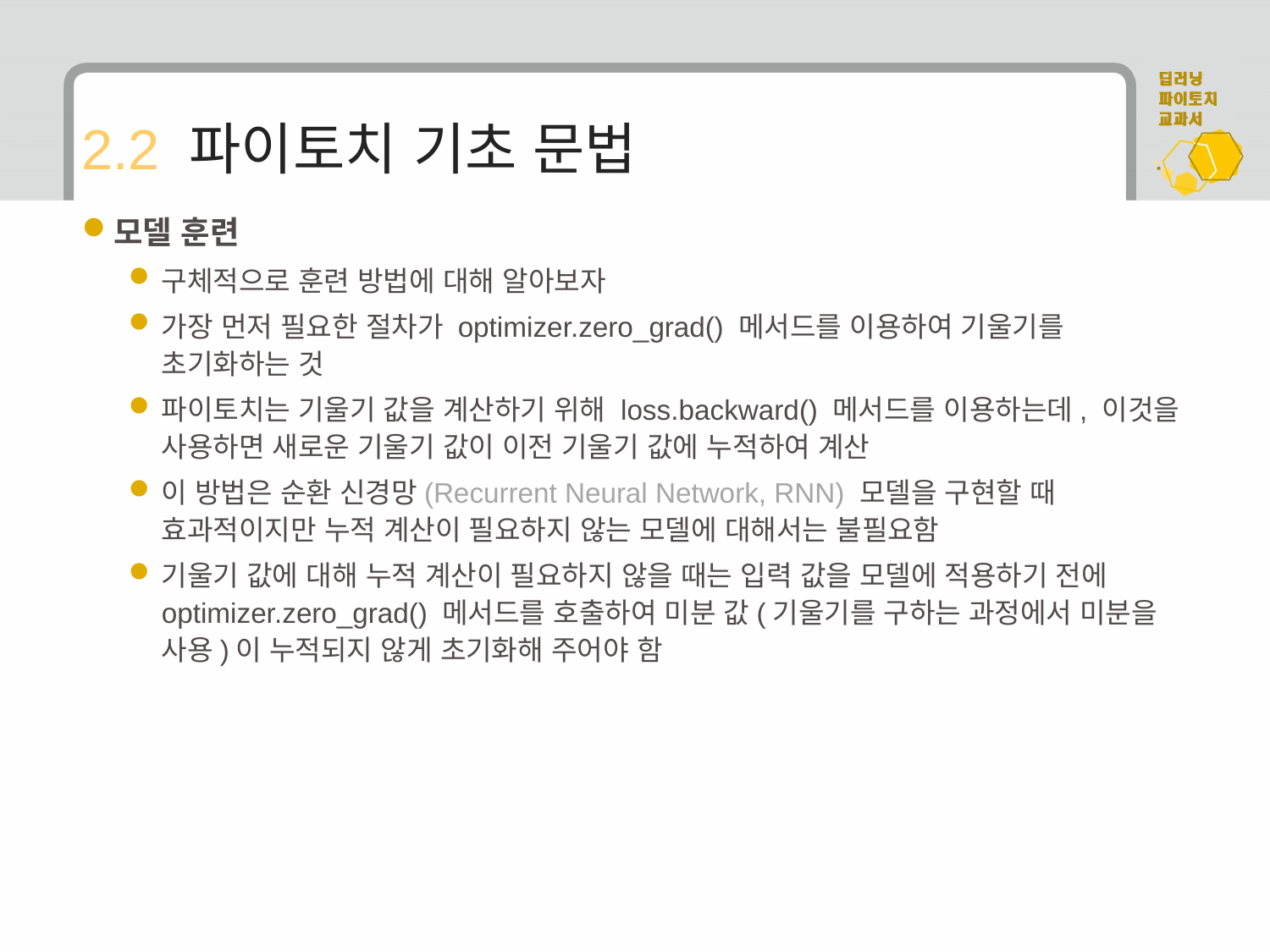

# 2.2 파이토치 기초 문법
모델 훈련
구체적으로 훈련 방법에 대해 알아보자
가장 먼저 필요한 절차가 optimizer.zero_grad() 메서드를 이용하여 기울기를 초기화하는 것
파이토치는 기울기 값을 계산하기 위해 loss.backward() 메서드를 이용하는데, 이것을 사용하면 새로운 기울기 값이 이전 기울기 값에 누적하여 계산
이 방법은 순환 신경망(Recurrent Neural Network, RNN) 모델을 구현할 때 효과적이지만 누적 계산이 필요하지 않는 모델에 대해서는 불필요함
기울기 값에 대해 누적 계산이 필요하지 않을 때는 입력 값을 모델에 적용하기 전에 optimizer.zero_grad() 메서드를 호출하여 미분 값(기울기를 구하는 과정에서 미분을 사용)이 누적되지 않게 초기화해 주어야 함